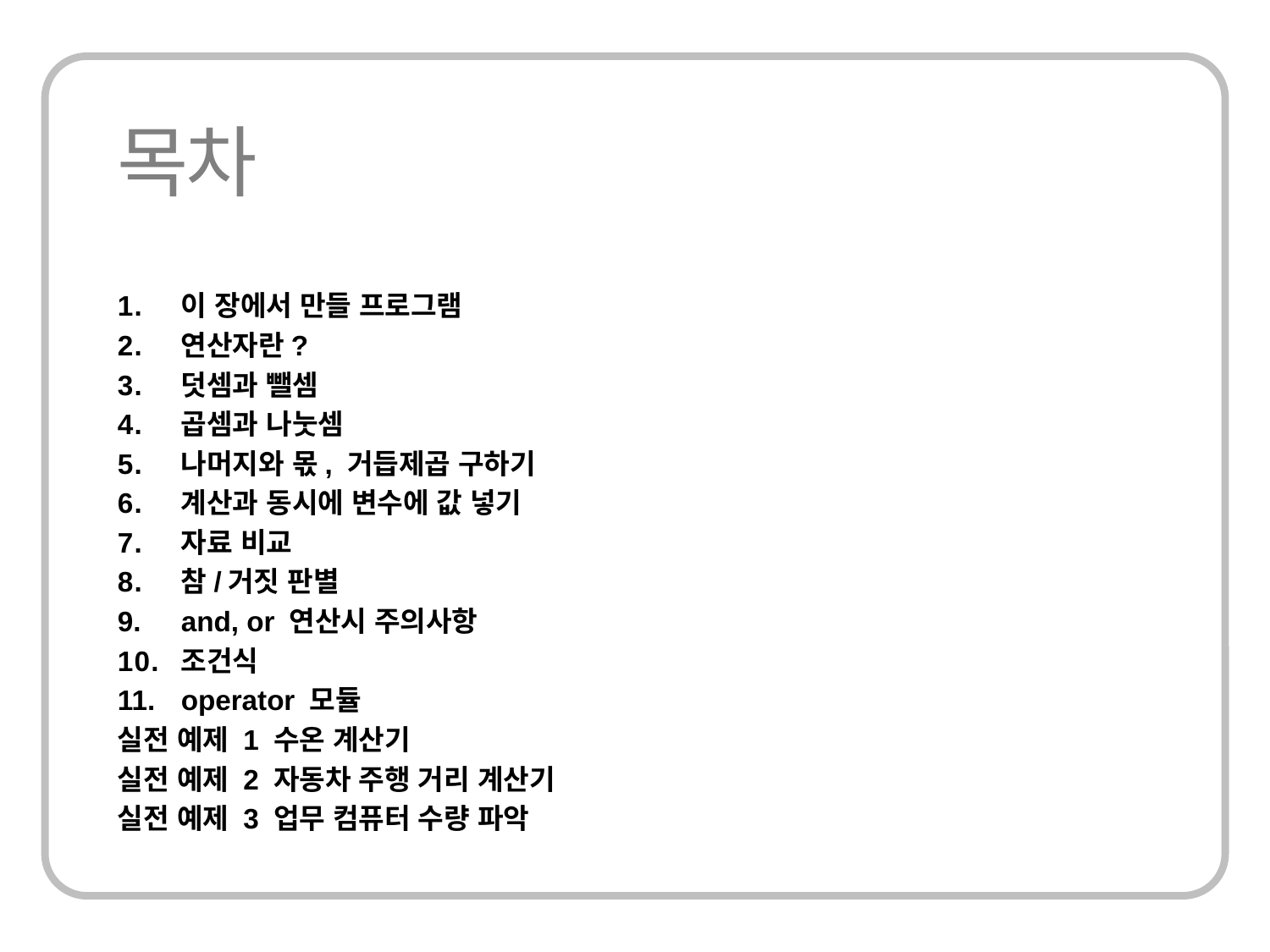

이 장에서 만들 프로그램
연산자란?
덧셈과 뺄셈
곱셈과 나눗셈
나머지와 몫, 거듭제곱 구하기
계산과 동시에 변수에 값 넣기
자료 비교
참/거짓 판별
and, or 연산시 주의사항
조건식
operator 모듈
실전 예제 1 수온 계산기
실전 예제 2 자동차 주행 거리 계산기
실전 예제 3 업무 컴퓨터 수량 파악